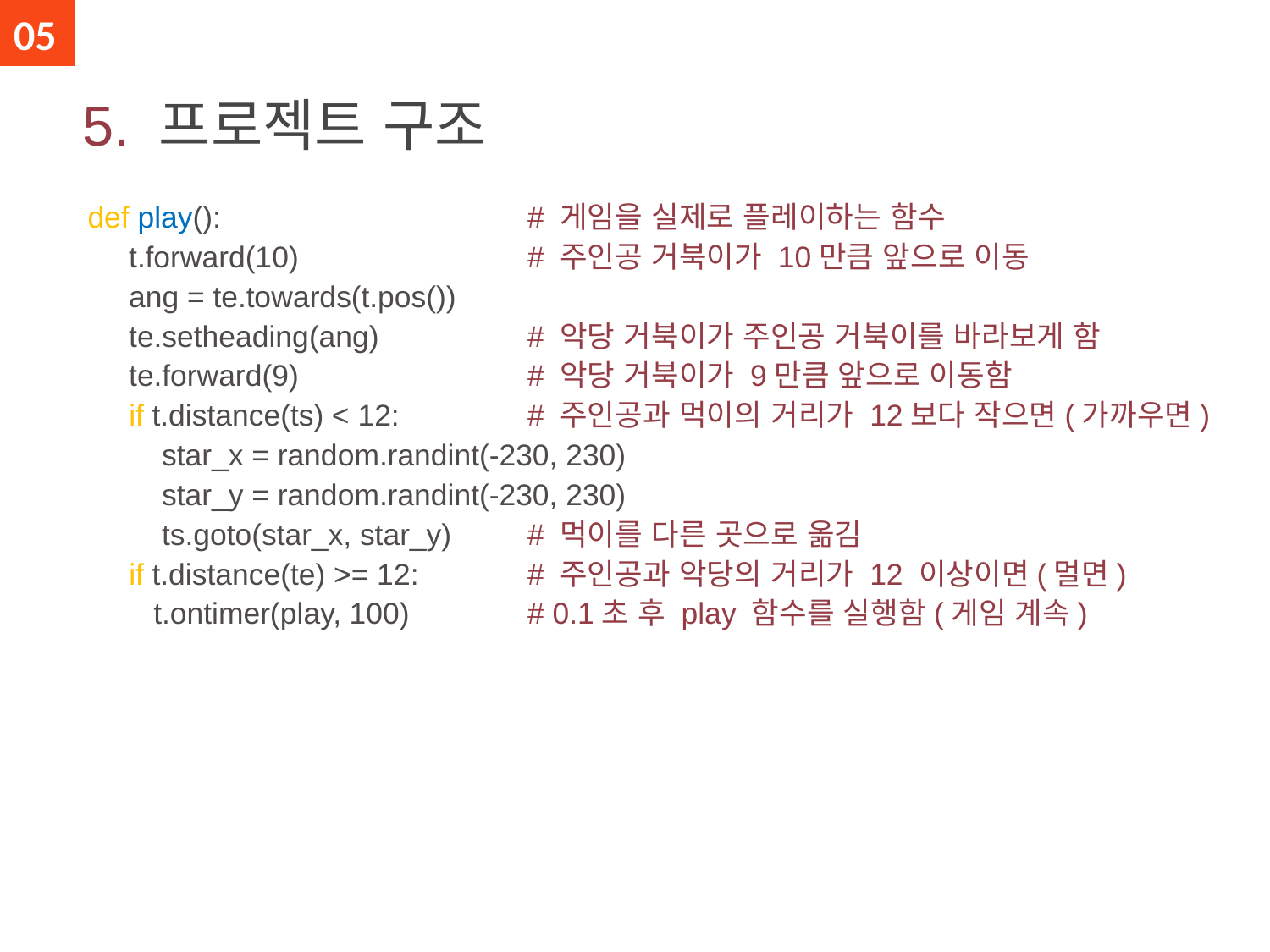

05
# 5. 프로젝트 구조
def play():
     t.forward(10)
     ang = te.towards(t.pos())
     te.setheading(ang)
     te.forward(9)
     if t.distance(ts) < 12:
         star_x = random.randint(-230, 230)
         star_y = random.randint(-230, 230)
         ts.goto(star_x, star_y)
     if t.distance(te) >= 12:
        t.ontimer(play, 100)
# 게임을 실제로 플레이하는 함수 # 주인공 거북이가 10만큼 앞으로 이동 # 악당 거북이가 주인공 거북이를 바라보게 함 # 악당 거북이가 9만큼 앞으로 이동함 # 주인공과 먹이의 거리가 12보다 작으면(가까우면) # 먹이를 다른 곳으로 옮김 # 주인공과 악당의 거리가 12 이상이면(멀면) # 0.1초 후 play 함수를 실행함(게임 계속)